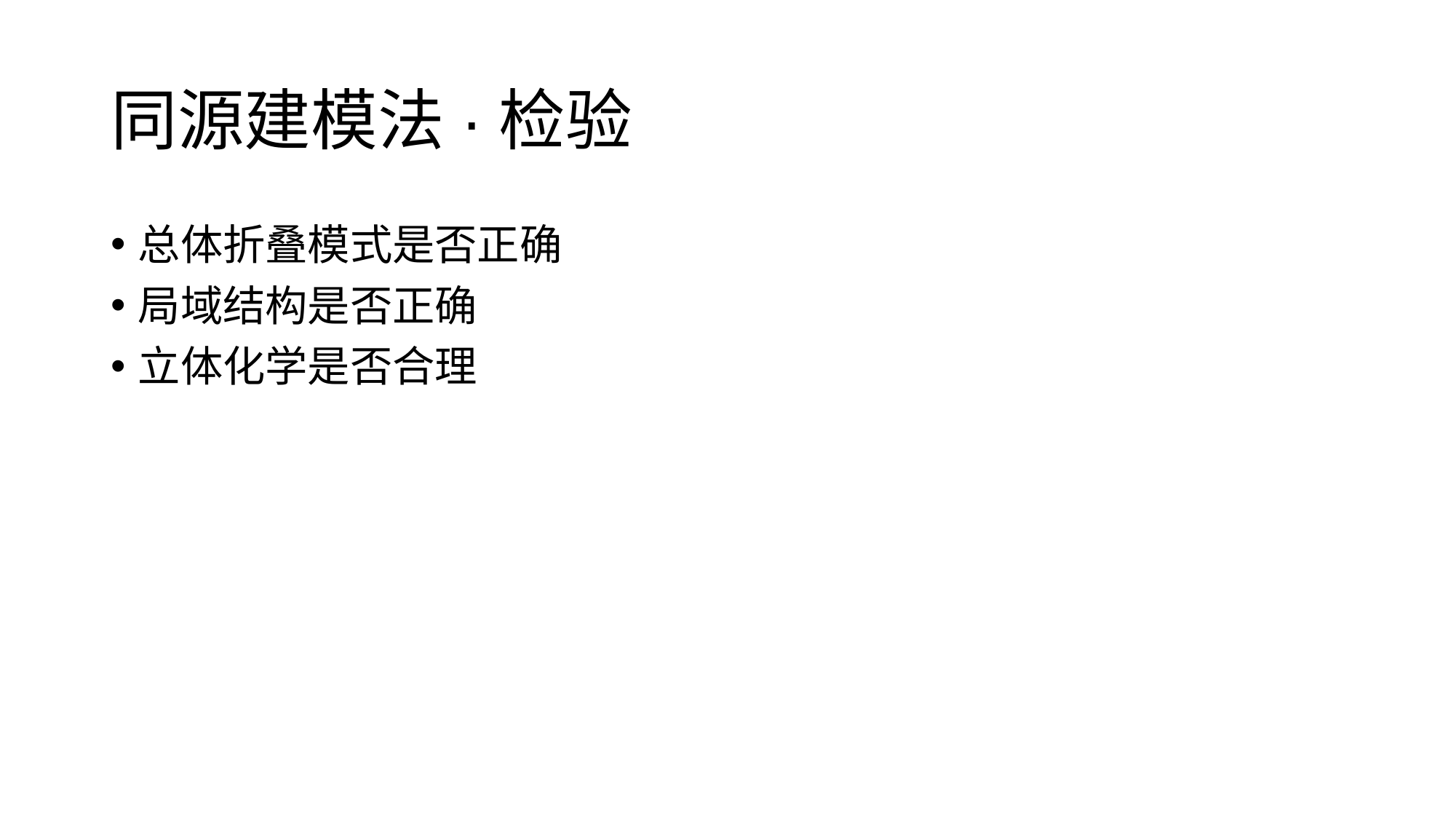

# 同源建模法·检验
总体折叠模式是否正确
局域结构是否正确
立体化学是否合理